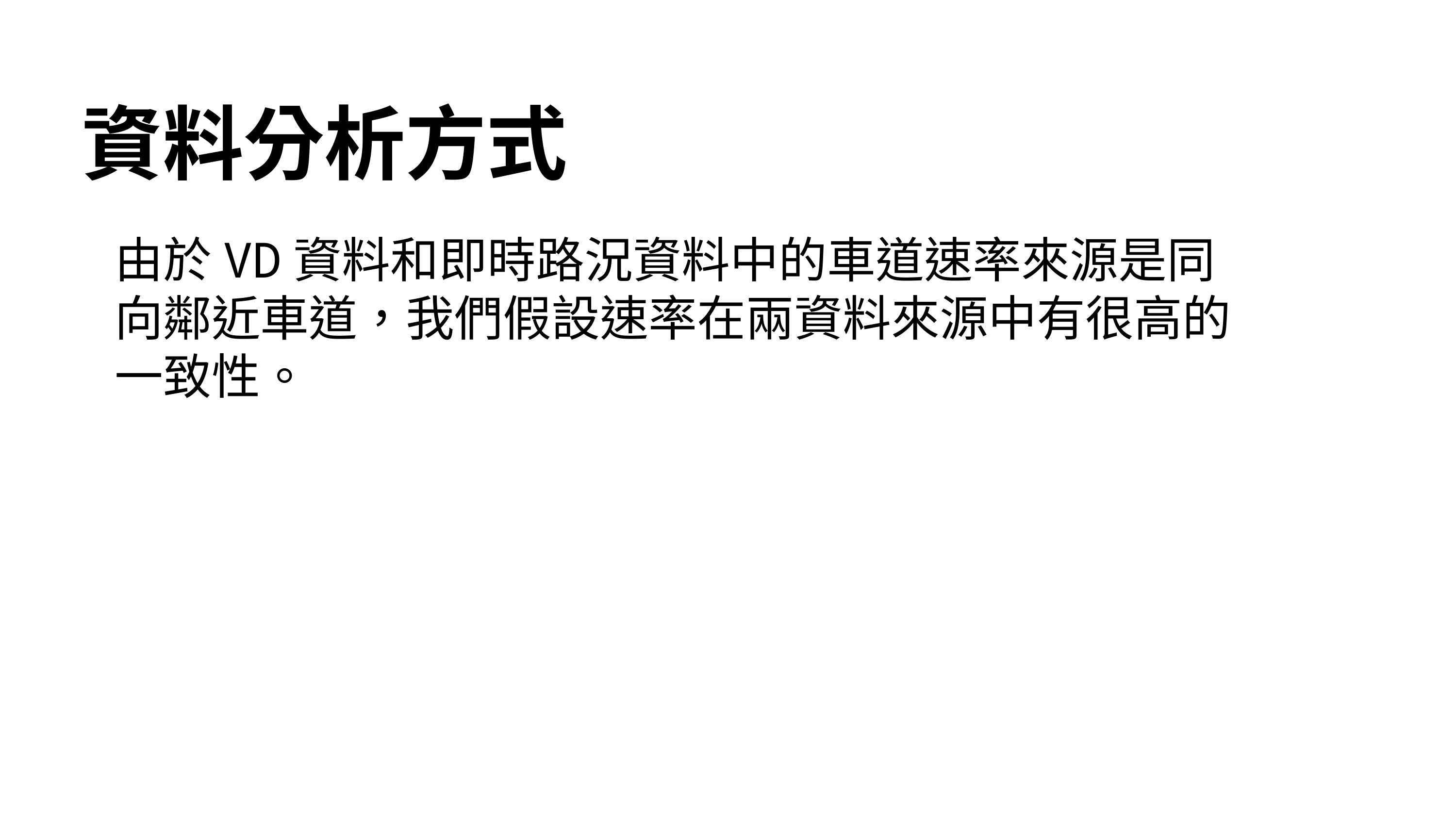

資料分析方式
由於VD資料和即時路況資料中的車道速率來源是同向鄰近車道，我們假設速率在兩資料來源中有很高的一致性。